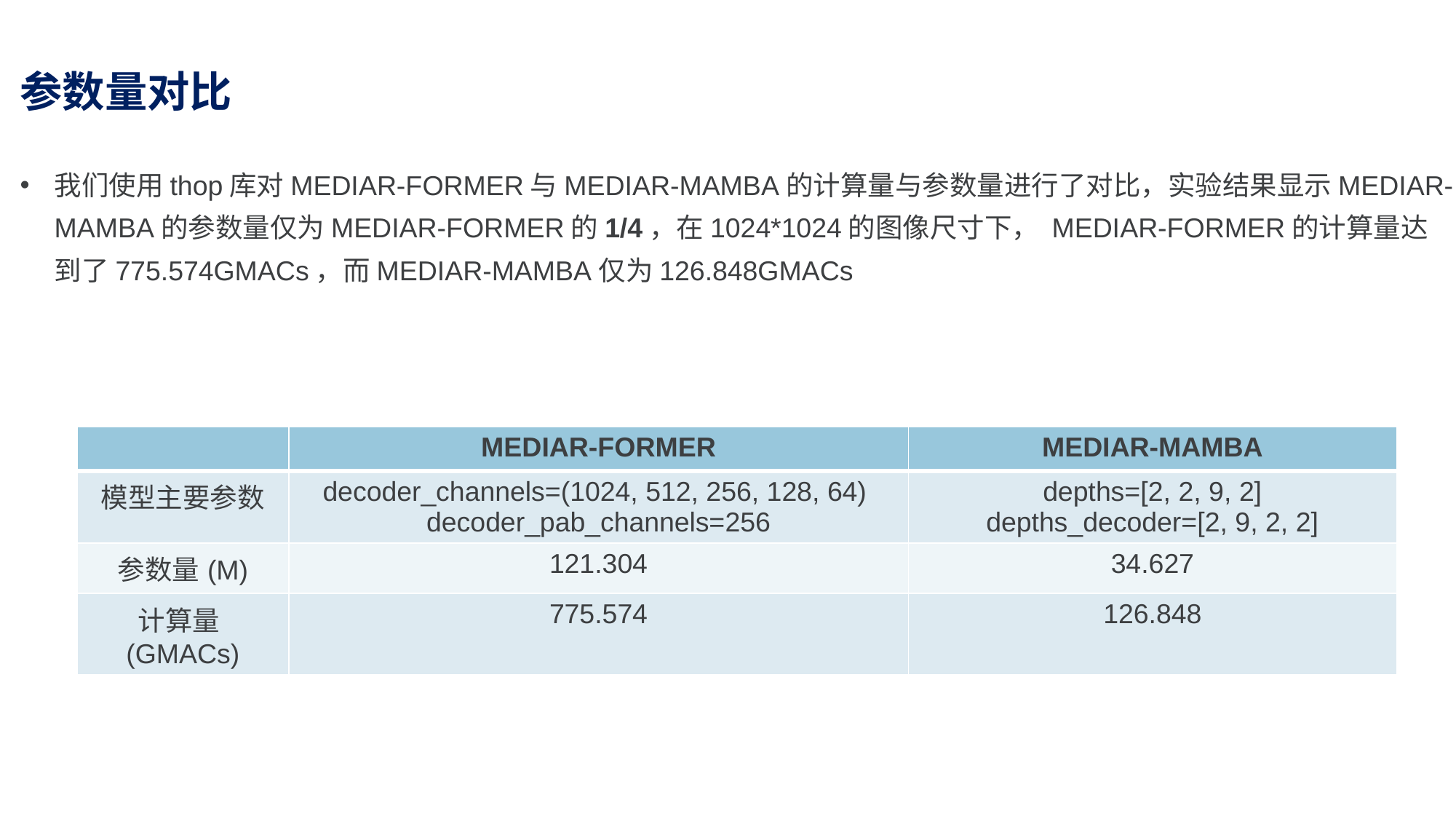

参数量对比

我们使用thop库对MEDIAR-FORMER与MEDIAR-MAMBA的计算量与参数量进行了对比，实验结果显示MEDIAR-MAMBA的参数量仅为MEDIAR-FORMER的1/4，在1024*1024的图像尺寸下， MEDIAR-FORMER的计算量达到了775.574GMACs，而MEDIAR-MAMBA仅为126.848GMACs
|  | MEDIAR-FORMER | MEDIAR-MAMBA |
| --- | --- | --- |
| 模型主要参数 | decoder\_channels=(1024, 512, 256, 128, 64)  decoder\_pab\_channels=256 | depths=[2, 2, 9, 2] depths\_decoder=[2, 9, 2, 2] |
| 参数量(M) | 121.304 | 34.627 |
| 计算量(GMACs) | 775.574 | 126.848 |